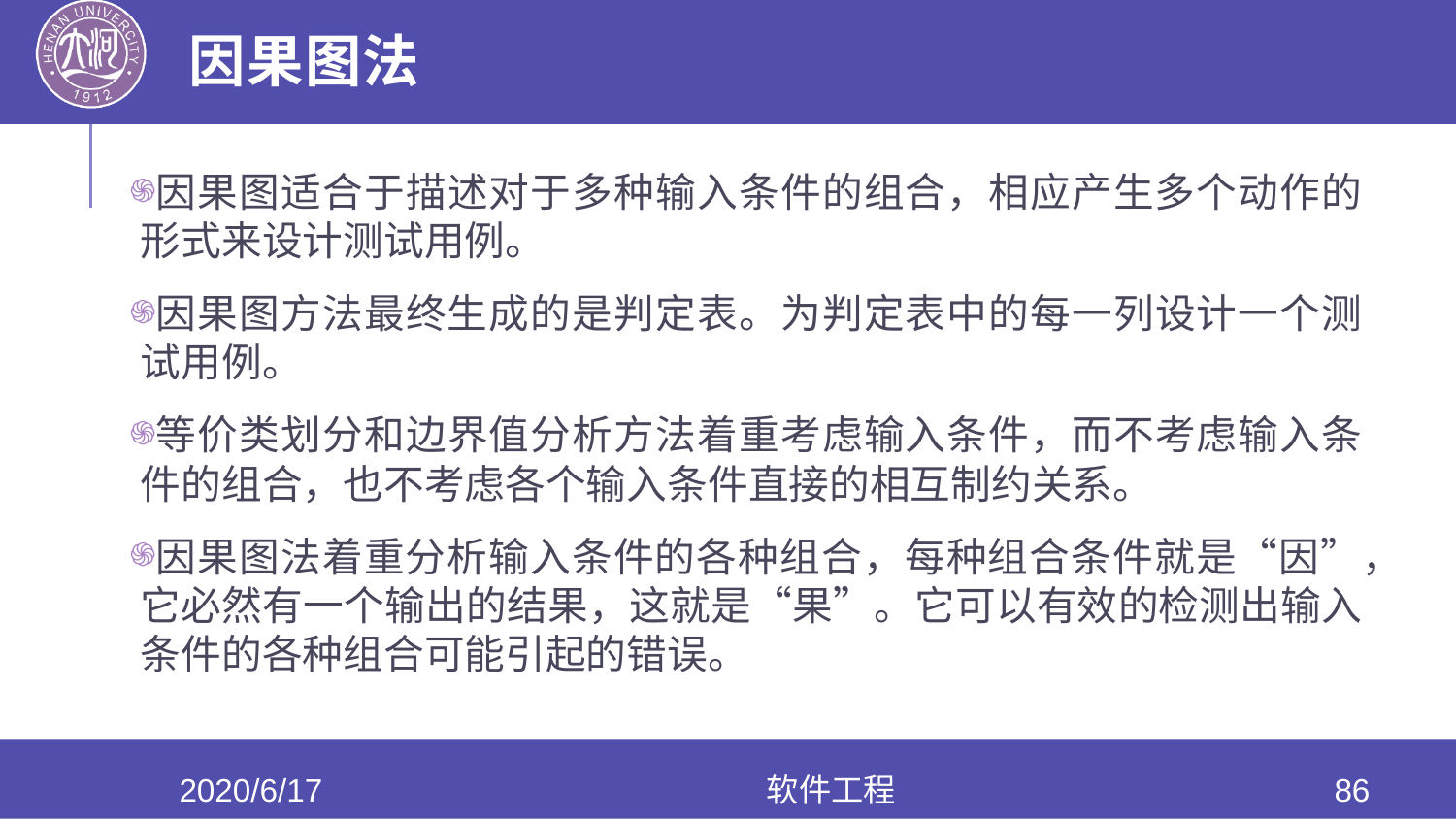

# 因果图法
因果图适合于描述对于多种输入条件的组合，相应产生多个动作的形式来设计测试用例。
因果图方法最终生成的是判定表。为判定表中的每一列设计一个测试用例。
等价类划分和边界值分析方法着重考虑输入条件，而不考虑输入条件的组合，也不考虑各个输入条件直接的相互制约关系。
因果图法着重分析输入条件的各种组合，每种组合条件就是“因”，它必然有一个输出的结果，这就是“果”。它可以有效的检测出输入条件的各种组合可能引起的错误。
2020/6/17
软件工程
86